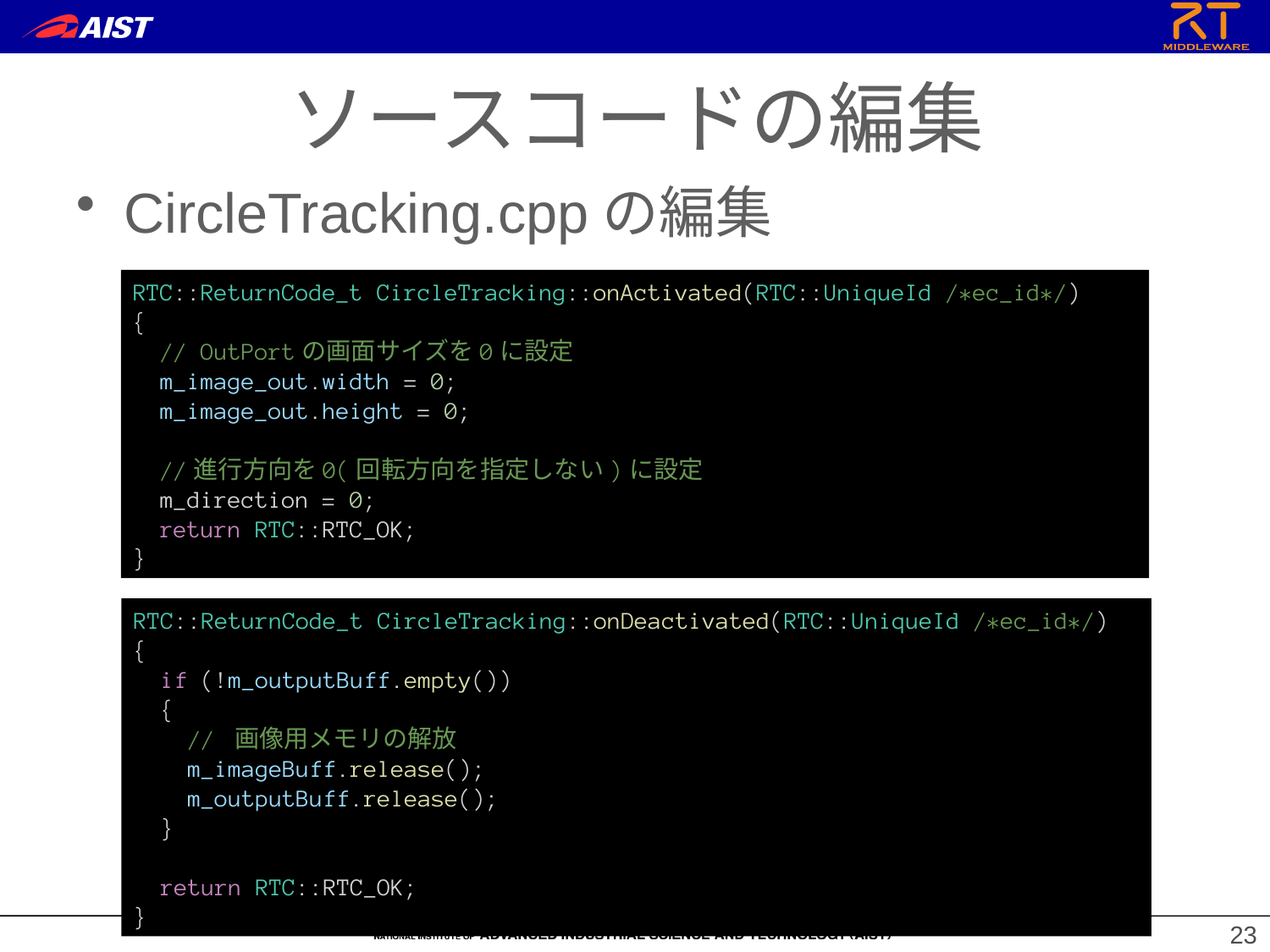

ソースコードの編集
CircleTracking.cppの編集
RTC::ReturnCode_t CircleTracking::onActivated(RTC::UniqueId /*ec_id*/)
{
  // OutPortの画面サイズを0に設定
  m_image_out.width = 0;
  m_image_out.height = 0;
  //進行方向を0(回転方向を指定しない)に設定
  m_direction = 0;
  return RTC::RTC_OK;
}
RTC::ReturnCode_t CircleTracking::onDeactivated(RTC::UniqueId /*ec_id*/)
{
  if (!m_outputBuff.empty())
  {
    // 画像用メモリの解放
    m_imageBuff.release();
    m_outputBuff.release();
  }
  return RTC::RTC_OK;
}
23